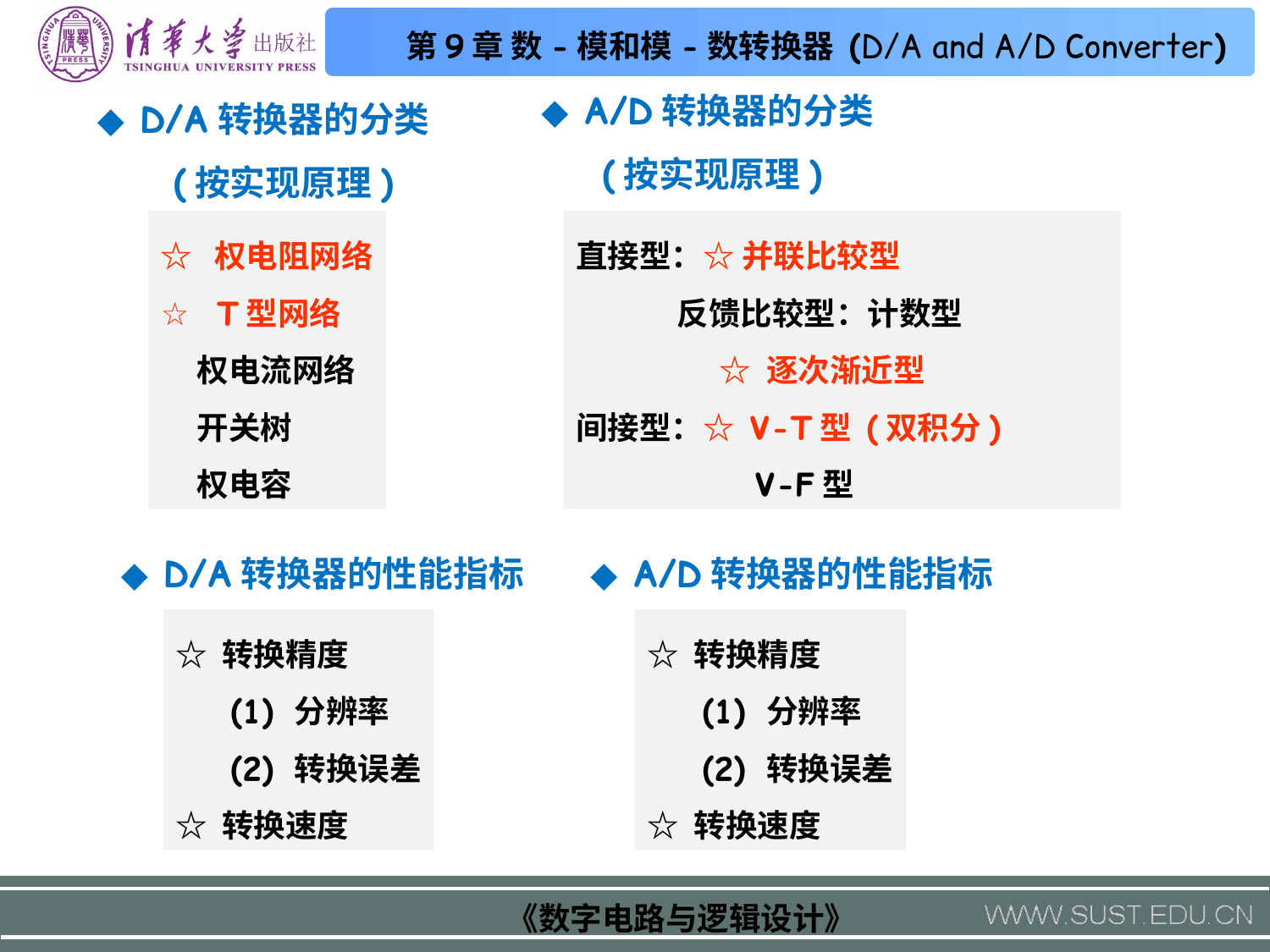

◆ A/D转换器的分类
    (按实现原理)
◆ D/A转换器的分类
     (按实现原理)
☆  权电阻网络
☆  T型网络
    权电流网络
    开关树
    权电容
直接型：☆ 并联比较型
             反馈比较型：计数型
                    ☆ 逐次渐近型
间接型：☆ V-T型 (双积分)
             V-F型
◆ D/A转换器的性能指标
◆ A/D转换器的性能指标
☆ 转换精度
    (1) 分辨率
    (2) 转换误差
☆ 转换速度
☆ 转换精度
    (1) 分辨率
    (2) 转换误差
☆ 转换速度